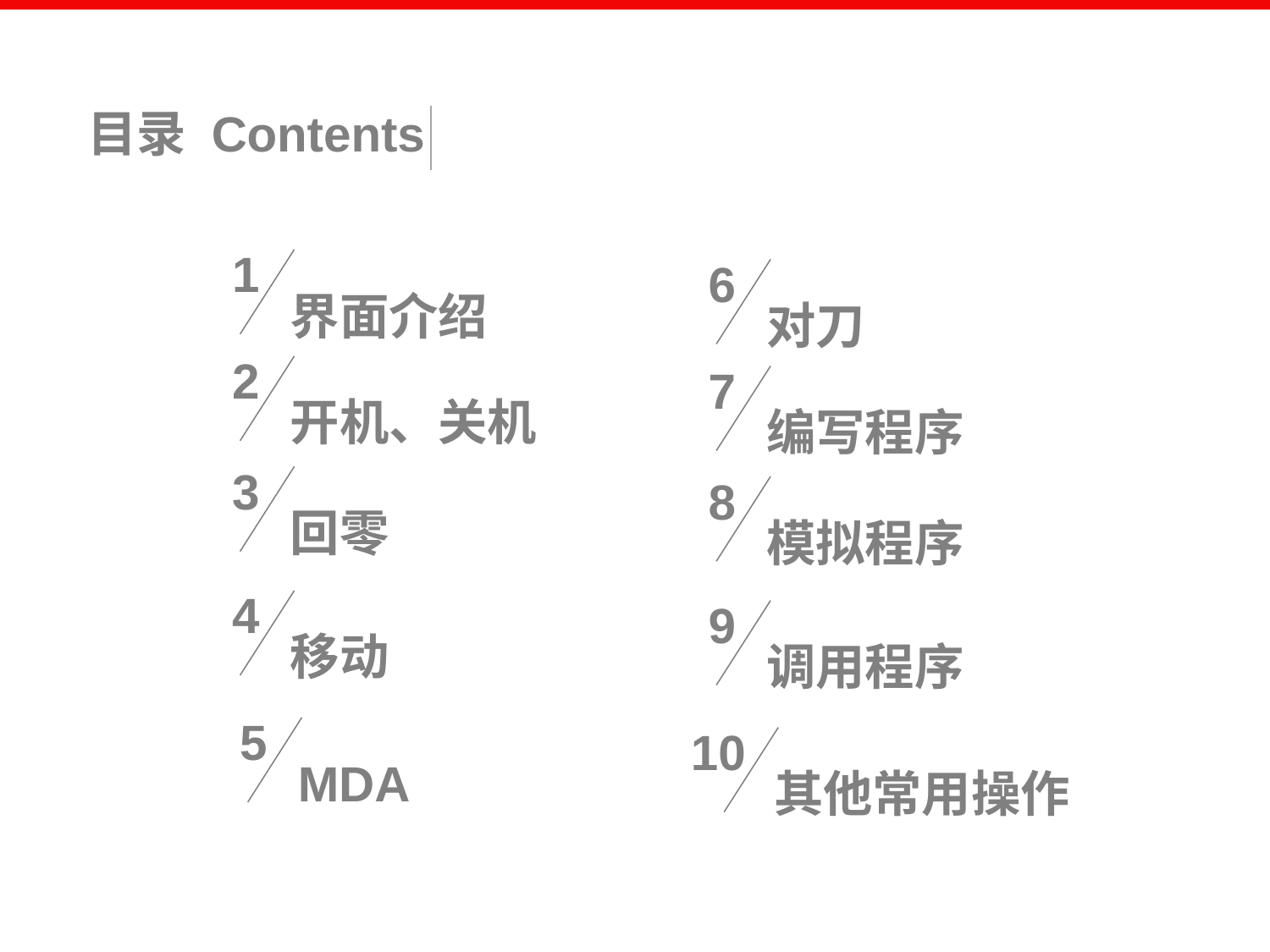

目录
Contents
1
6
界面介绍
对刀
2
7
开机、关机
编写程序
3
8
回零
模拟程序
4
9
移动
调用程序
5
10
MDA
其他常用操作